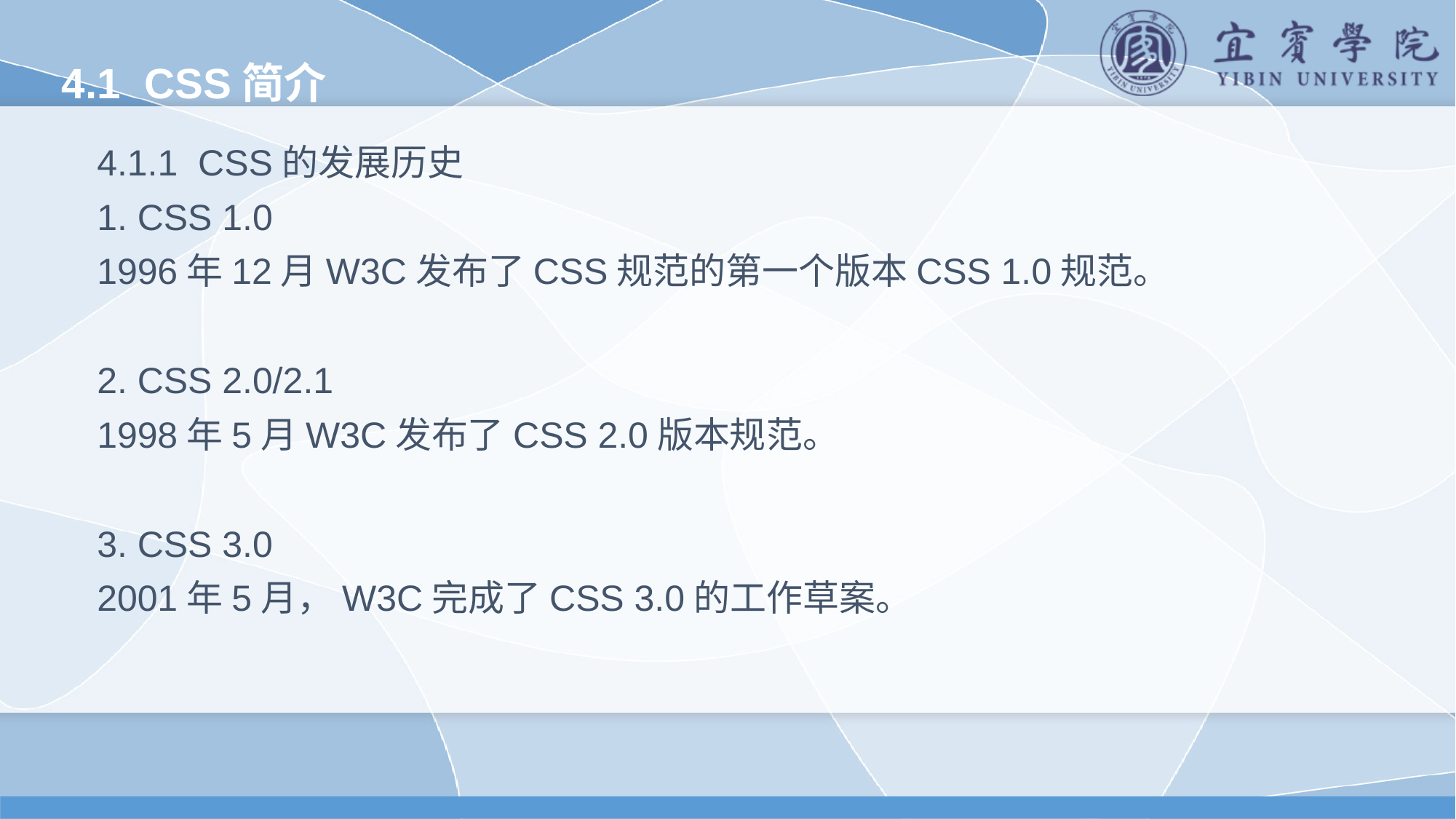

4.1  CSS简介
4.1.1  CSS的发展历史
1. CSS 1.0
1996年12月W3C发布了CSS规范的第一个版本CSS 1.0规范。

2. CSS 2.0/2.1
1998年5月W3C发布了CSS 2.0版本规范。

3. CSS 3.0
2001年5月，W3C完成了CSS 3.0的工作草案。